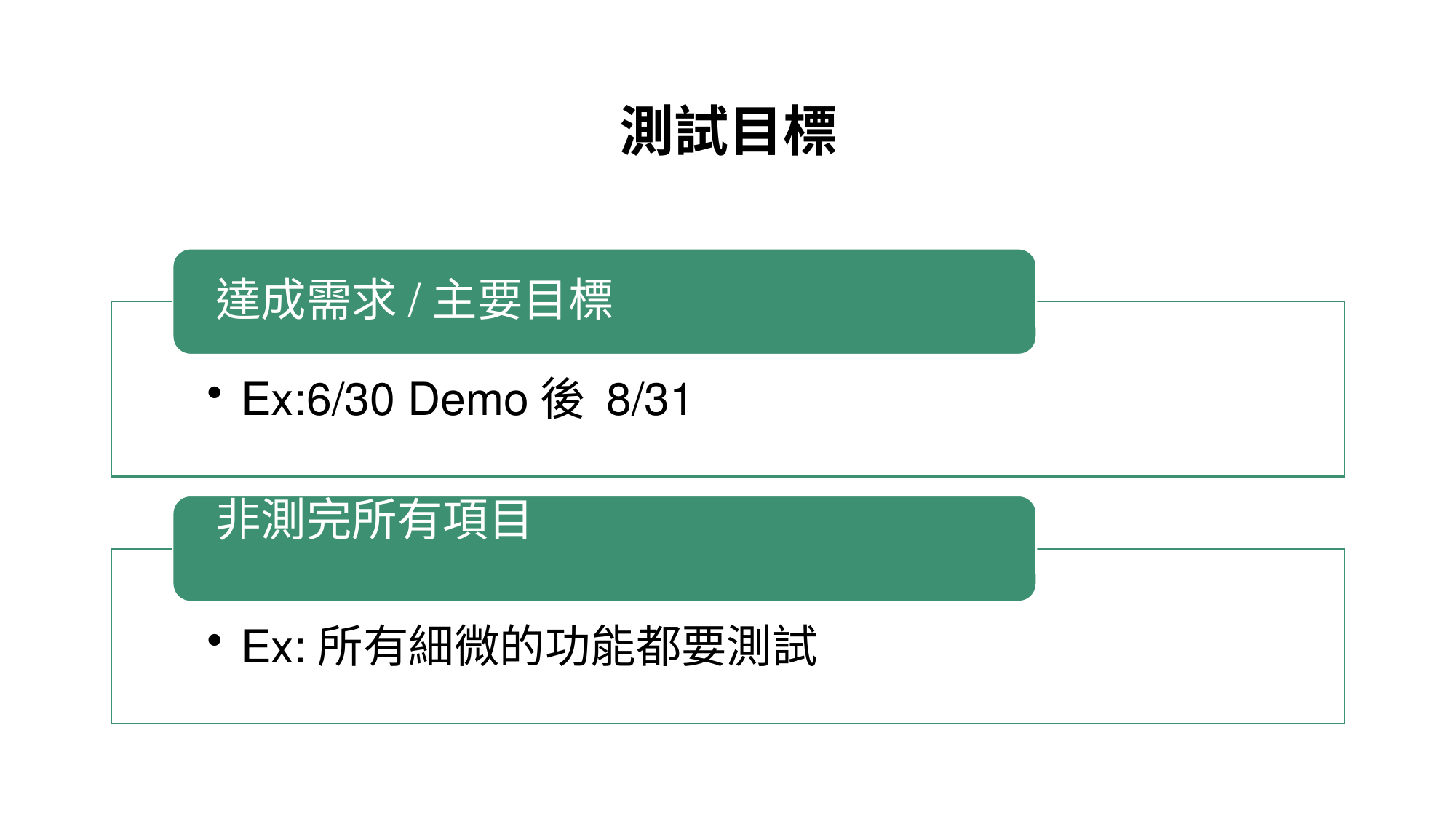

# 測試目標
Ex:6/30 Demo後 8/31
達成需求/主要目標
Ex:所有細微的功能都要測試
非測完所有項目